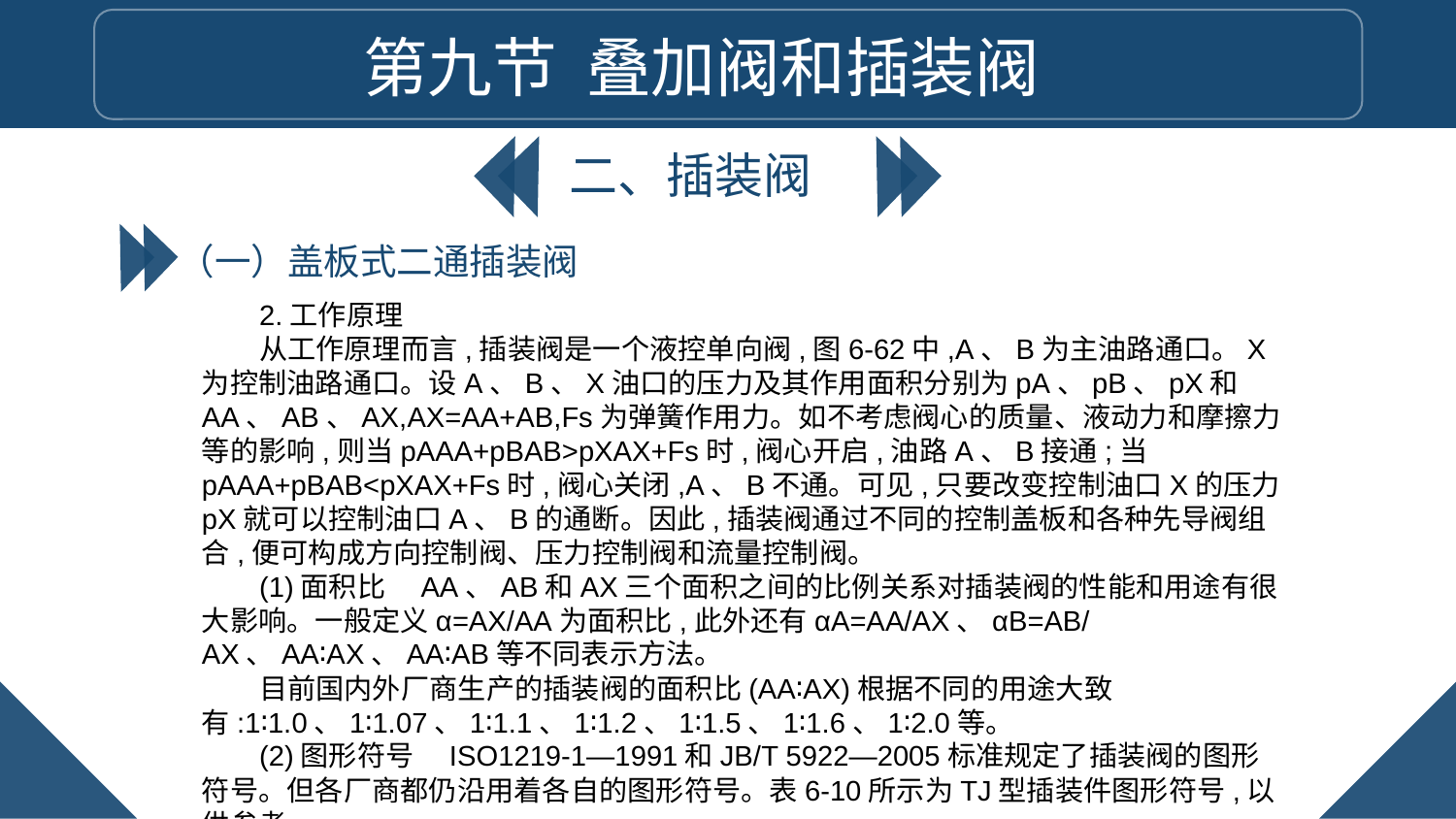

第九节  叠加阀和插装阀
二、插装阀

（一）盖板式二通插装阀

2.工作原理
从工作原理而言,插装阀是一个液控单向阀,图6-62中,A、B为主油路通口。X为控制油路通口。设A、B、X油口的压力及其作用面积分别为pA、pB、pX和AA、AB、AX,AX=AA+AB,Fs为弹簧作用力。如不考虑阀心的质量、液动力和摩擦力等的影响,则当pAAA+pBAB>pXAX+Fs时,阀心开启,油路A、B接通;当pAAA+pBAB<pXAX+Fs时,阀心关闭,A、B不通。可见,只要改变控制油口X的压力pX就可以控制油口A、B的通断。因此,插装阀通过不同的控制盖板和各种先导阀组合,便可构成方向控制阀、压力控制阀和流量控制阀。
(1)面积比　AA、AB和AX三个面积之间的比例关系对插装阀的性能和用途有很大影响。一般定义α=AX/AA为面积比,此外还有αA=AA/AX、αB=AB/AX、AA∶AX、AA∶AB等不同表示方法。
目前国内外厂商生产的插装阀的面积比(AA∶AX)根据不同的用途大致有:1∶1.0、1∶1.07、1∶1.1、1∶1.2、1∶1.5、1∶1.6、1∶2.0等。
(2)图形符号　ISO1219-1—1991和JB/T 5922—2005标准规定了插装阀的图形符号。但各厂商都仍沿用着各自的图形符号。表6-10所示为TJ型插装件图形符号,以供参考